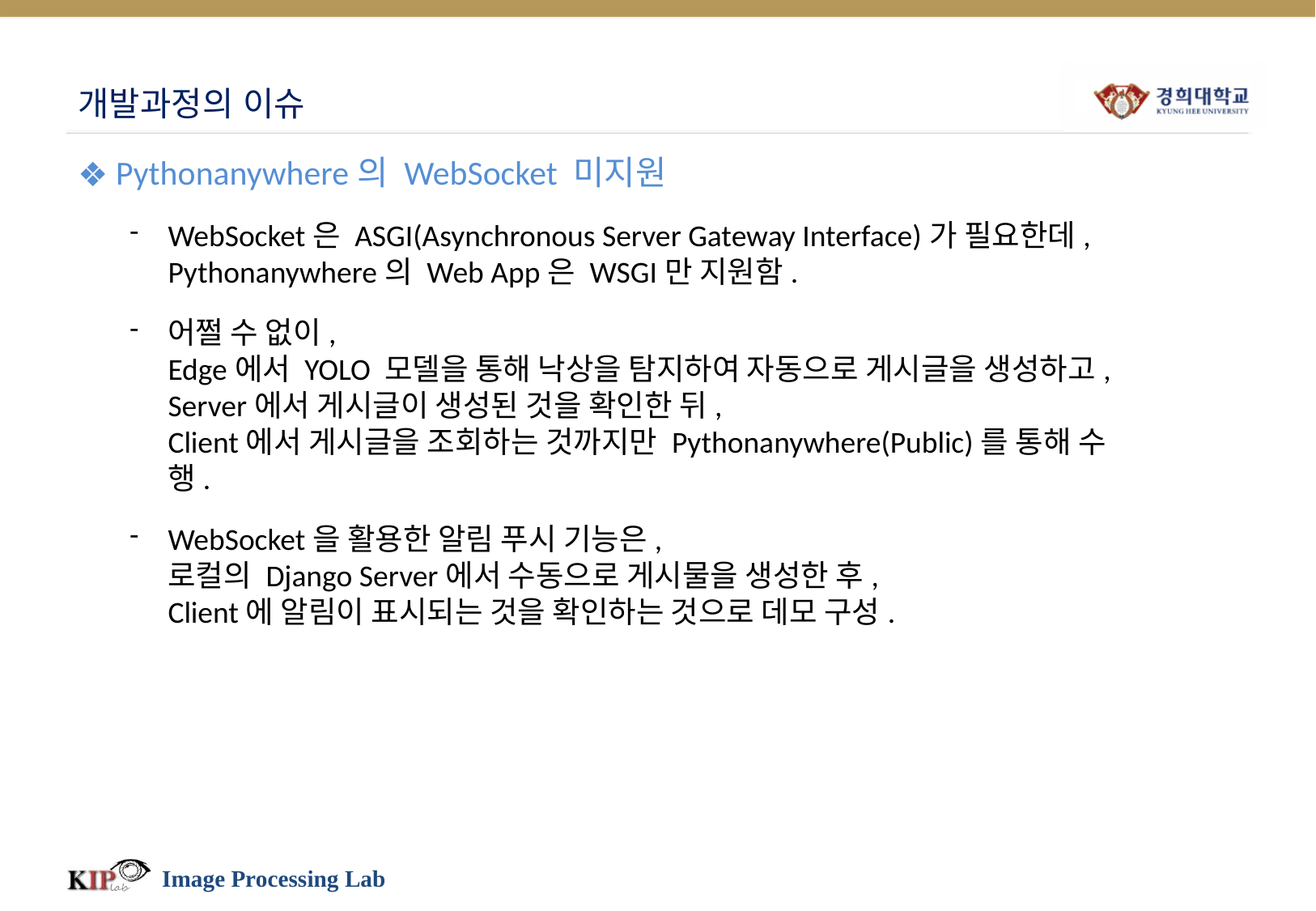

# 개발과정의 이슈
Pythonanywhere의 WebSocket 미지원
WebSocket은 ASGI(Asynchronous Server Gateway Interface)가 필요한데, Pythonanywhere의 Web App은 WSGI만 지원함.
어쩔 수 없이,
Edge에서 YOLO 모델을 통해 낙상을 탐지하여 자동으로 게시글을 생성하고,
Server에서 게시글이 생성된 것을 확인한 뒤,
Client에서 게시글을 조회하는 것까지만 Pythonanywhere(Public)를 통해 수행.
WebSocket을 활용한 알림 푸시 기능은,
로컬의 Django Server에서 수동으로 게시물을 생성한 후,
Client에 알림이 표시되는 것을 확인하는 것으로 데모 구성.
Image Processing Lab